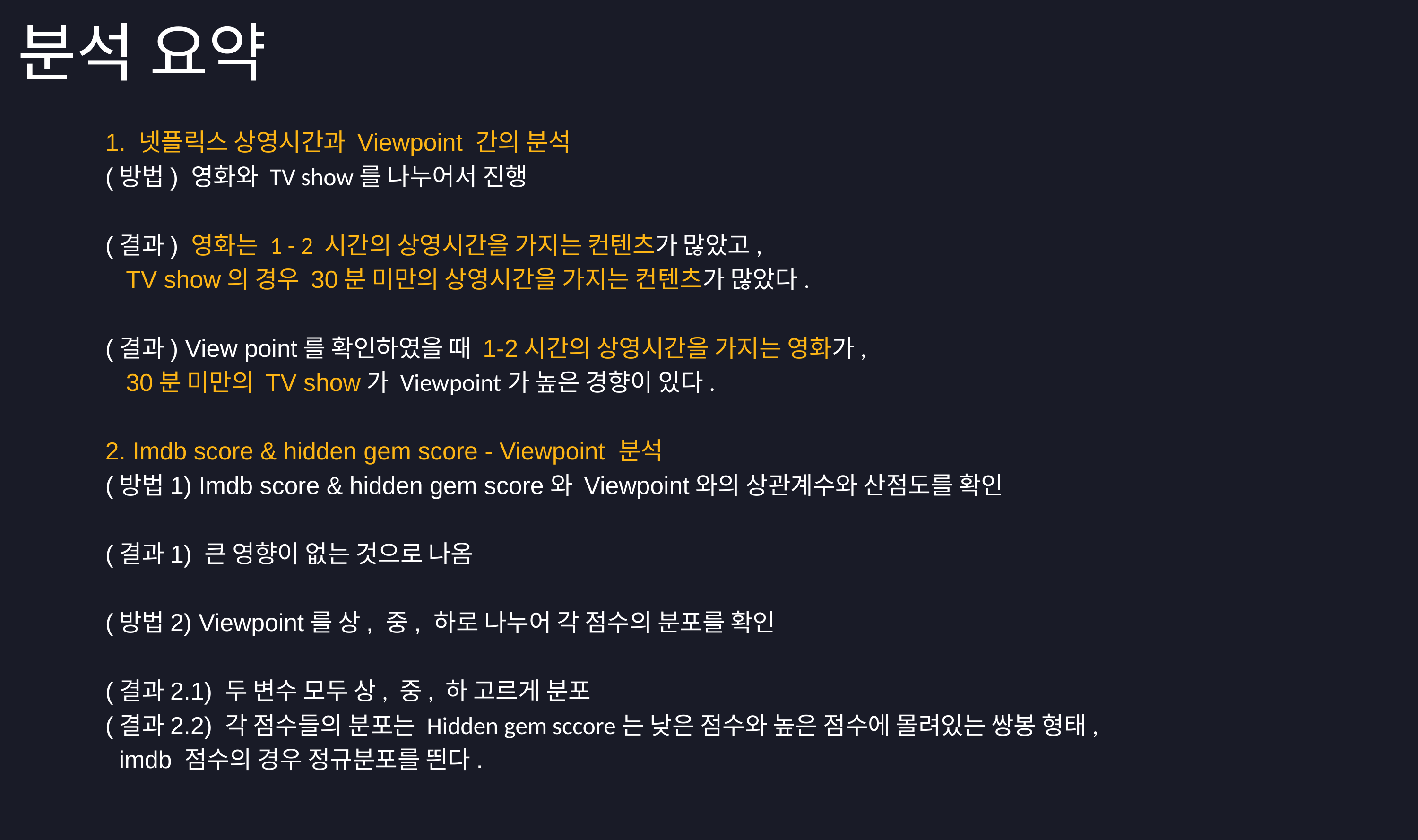

분석 요약
1. 넷플릭스 상영시간과 Viewpoint 간의 분석
(방법) 영화와 TV show를 나누어서 진행

(결과) 영화는 1 - 2 시간의 상영시간을 가지는 컨텐츠가 많았고,
   TV show의 경우 30분 미만의 상영시간을 가지는 컨텐츠가 많았다.

(결과) View point를 확인하였을 때 1-2시간의 상영시간을 가지는 영화가,
   30분 미만의 TV show가 Viewpoint가 높은 경향이 있다.

2. Imdb score & hidden gem score - Viewpoint 분석
(방법1) Imdb score & hidden gem score와 Viewpoint와의 상관계수와 산점도를 확인

(결과1) 큰 영향이 없는 것으로 나옴

(방법2) Viewpoint를 상, 중, 하로 나누어 각 점수의 분포를 확인

(결과2.1) 두 변수 모두 상, 중, 하 고르게 분포
(결과2.2) 각 점수들의 분포는 Hidden gem sccore는 낮은 점수와 높은 점수에 몰려있는 쌍봉 형태,
  imdb 점수의 경우 정규분포를 띈다.